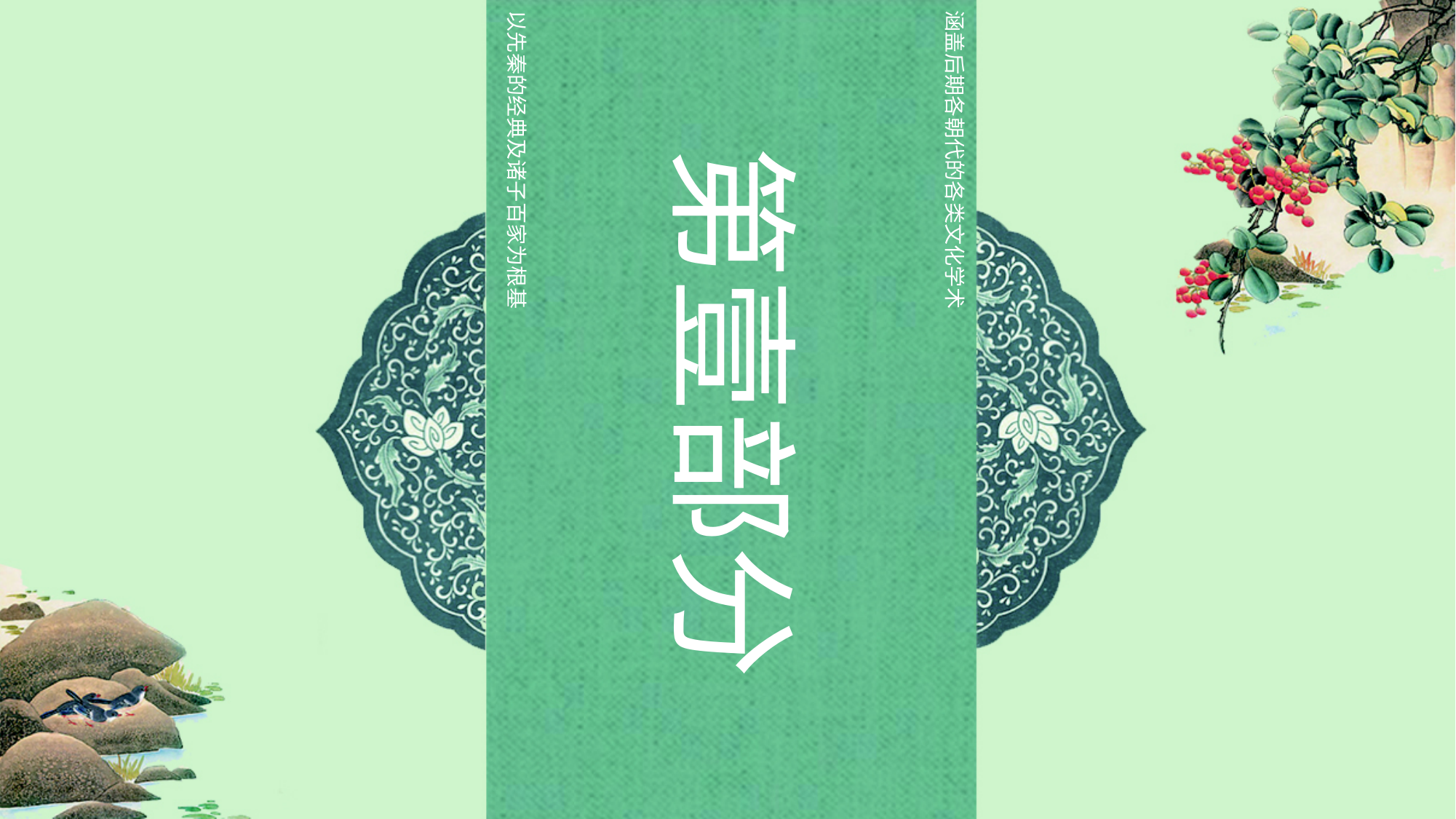

以先秦的经典及诸子百家为根基
涵盖后期各朝代的各类文化学术
第壹部分
e7d195523061f1c0c2b73831c94a3edc981f60e396d3e182073EE1468018468A7F192AE5E5CD515B6C3125F8AF6E4EE646174E8CF0B46FD19828DCE8CDA3B3A044A74F0E769C5FA8CB87AB6FC303C8BA3785FAC64AF542479A9D627658A98852A6F5613AA3FB91FB647AC9FDFAE6CFE751D90DCCC5335D9F6DC576BEAA67668FB2589B5C21711889528E16F125DAAFF6